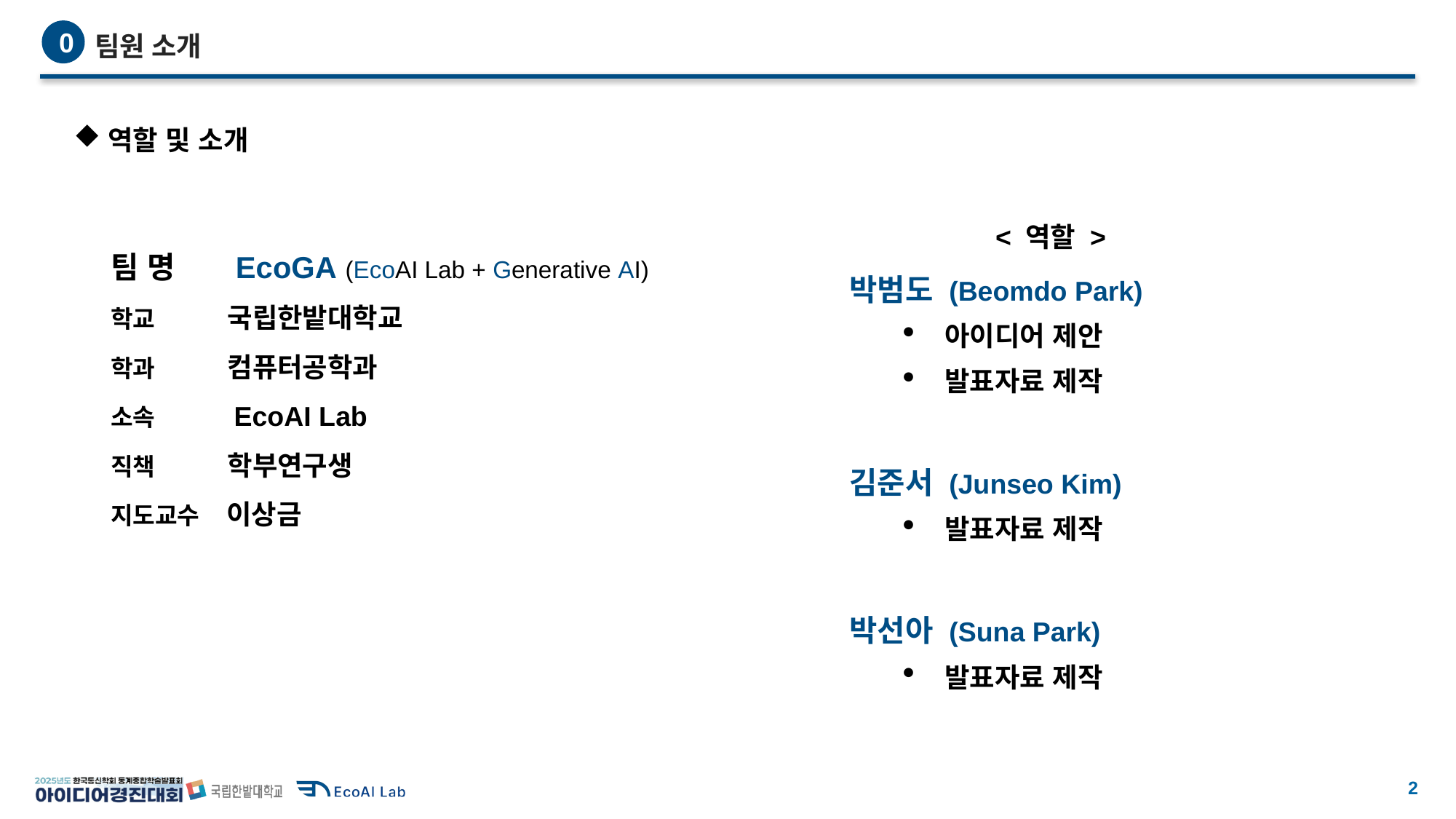

팀원 소개
0
역할 및 소개
팀 명  	 EcoGA (EcoAI Lab + Generative AI)
학교	 국립한밭대학교
학과	 컴퓨터공학과
소속	 EcoAI Lab
직책	 학부연구생
지도교수	 이상금
< 역할 >
박범도 (Beomdo Park)
아이디어 제안
발표자료 제작
김준서 (Junseo Kim)
발표자료 제작
박선아 (Suna Park)
발표자료 제작
2